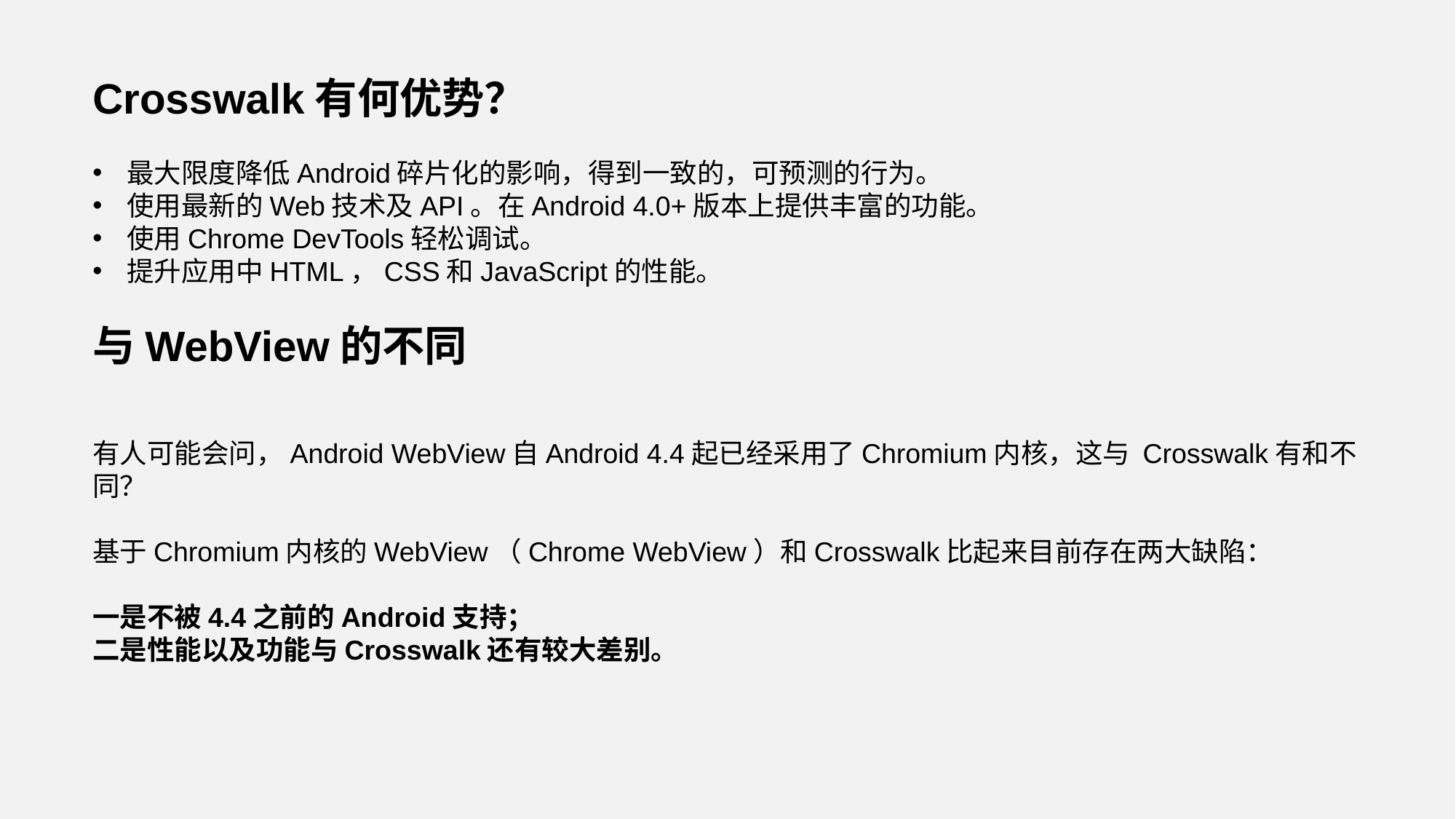

Crosswalk有何优势？

最大限度降低Android碎片化的影响，得到一致的，可预测的行为。
使用最新的Web技术及API。在Android 4.0+版本上提供丰富的功能。
使用Chrome DevTools轻松调试。
提升应用中HTML，CSS和JavaScript的性能。

与WebView的不同

有人可能会问，Android WebView自Android 4.4起已经采用了Chromium内核，这与 Crosswalk有和不同？

基于Chromium内核的WebView（Chrome WebView）和Crosswalk比起来目前存在两大缺陷：

一是不被4.4之前的Android支持；
二是性能以及功能与Crosswalk还有较大差别。